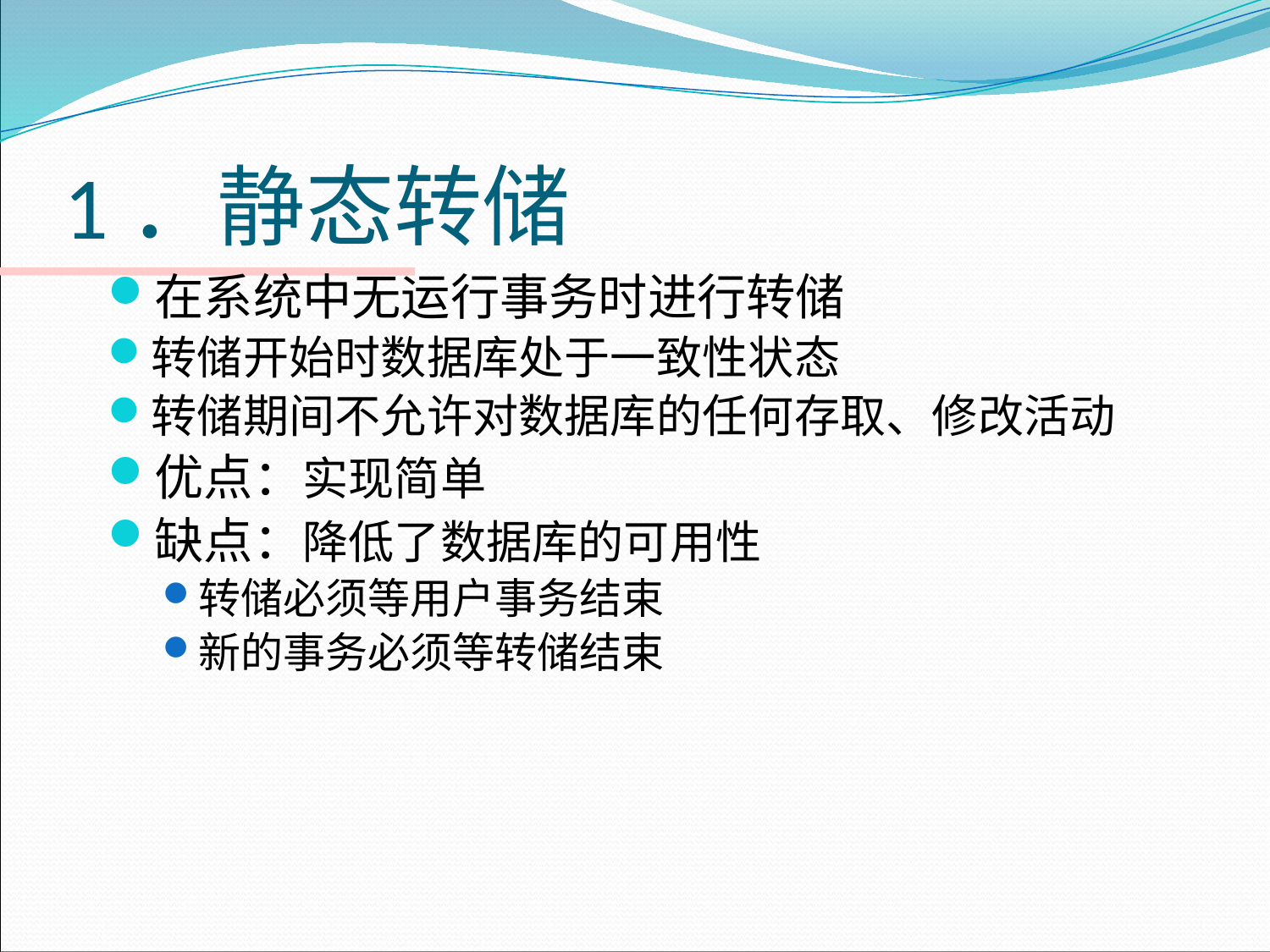

# 1．静态转储
在系统中无运行事务时进行转储
转储开始时数据库处于一致性状态
转储期间不允许对数据库的任何存取、修改活动
优点：实现简单
缺点：降低了数据库的可用性
转储必须等用户事务结束
新的事务必须等转储结束

928